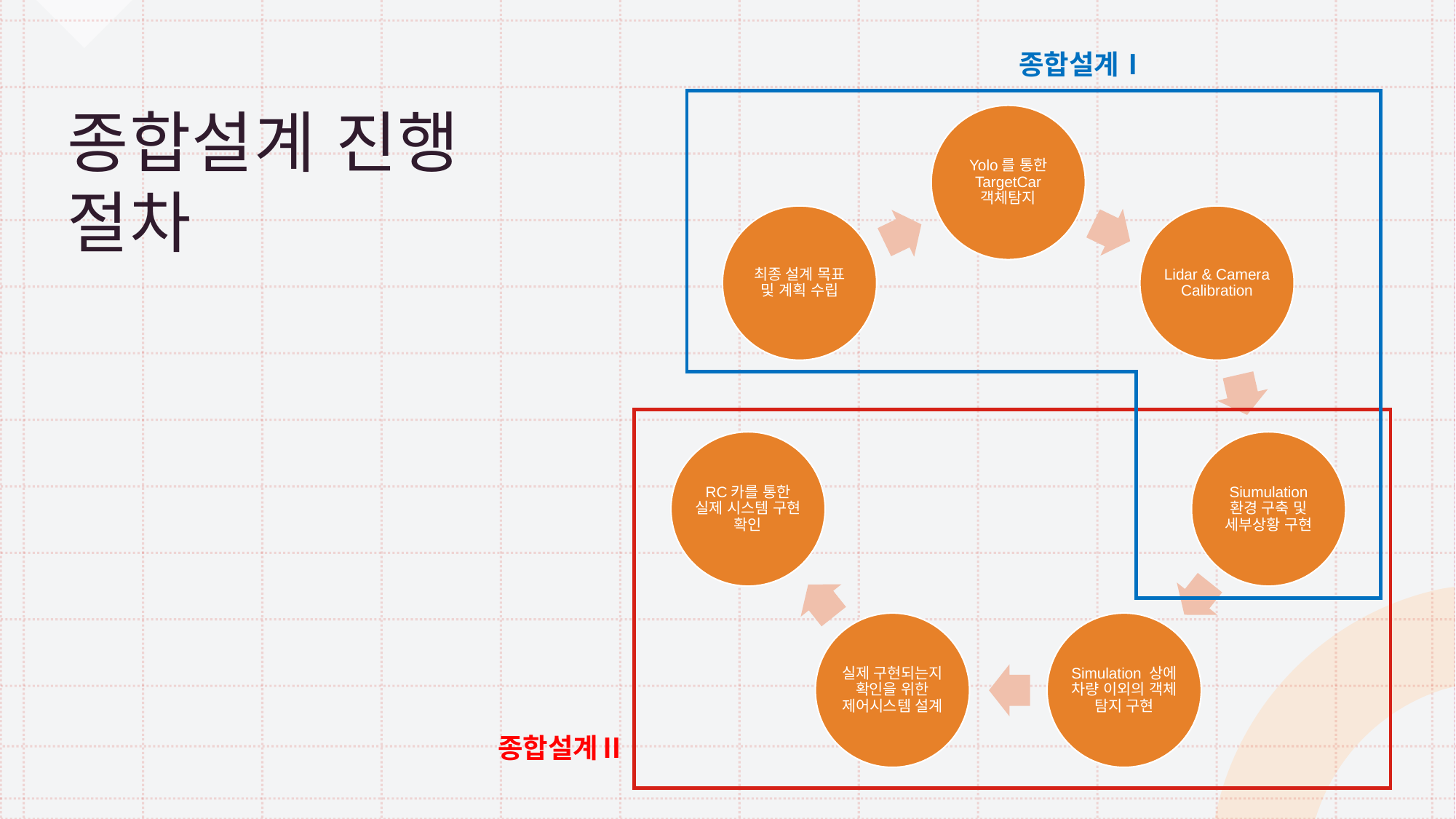

종합설계Ⅰ
# 종합설계 진행 절차

Yolo를 통한 TargetCar 객체탐지

Lidar & Camera Calibration

Siumulation 환경 구축 및 세부상황 구현

Simulation 상에 차량 이외의 객체 탐지 구현

실제 구현되는지 확인을 위한 제어시스템 설계

RC카를 통한 실제 시스템 구현 확인

최종 설계 목표 및 계획 수립

종합설계Ⅱ